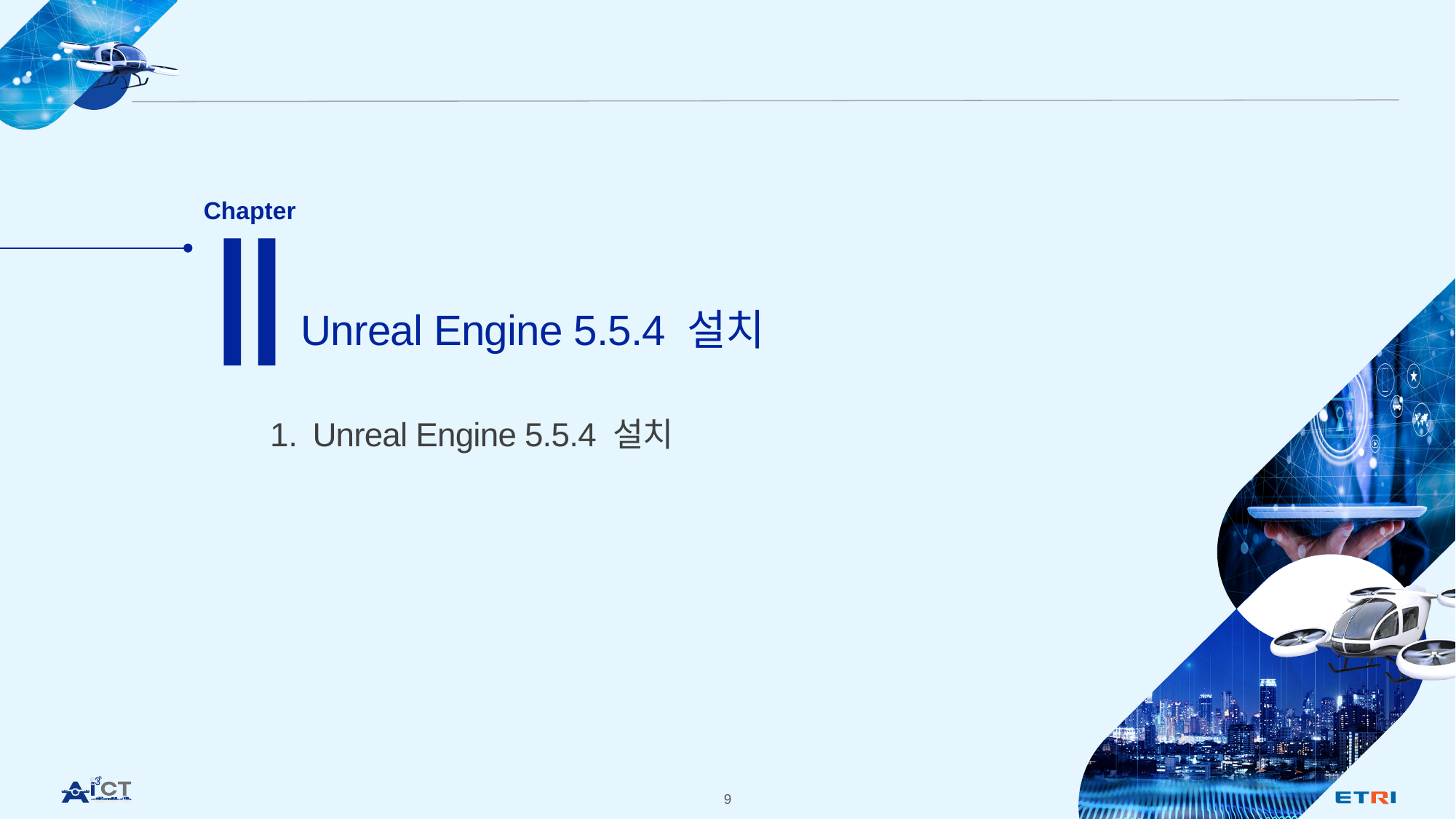

Ⅱ
Chapter
Unreal Engine 5.5.4 설치
Unreal Engine 5.5.4 설치